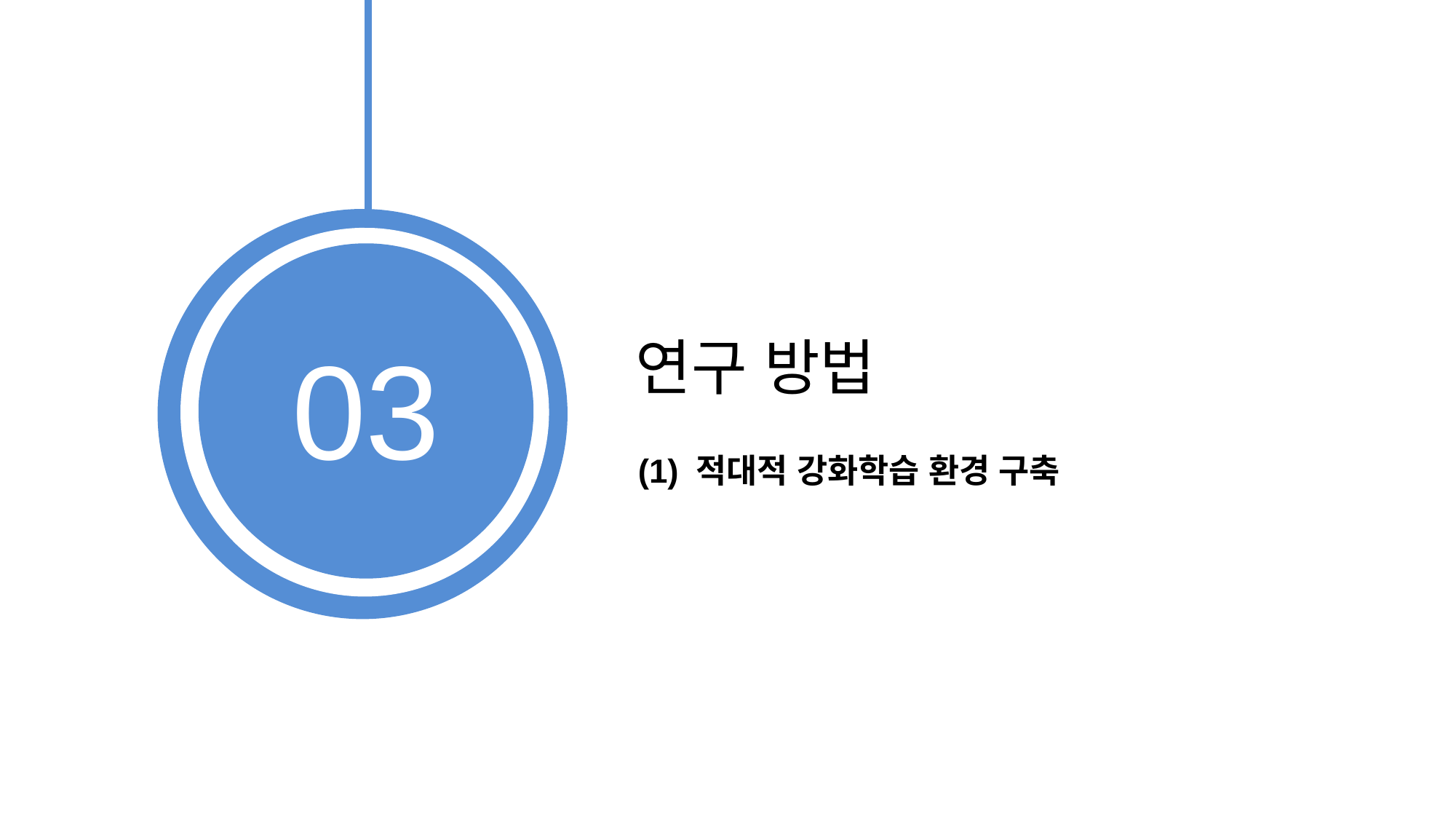

03
# 연구 방법
(1) 적대적 강화학습 환경 구축